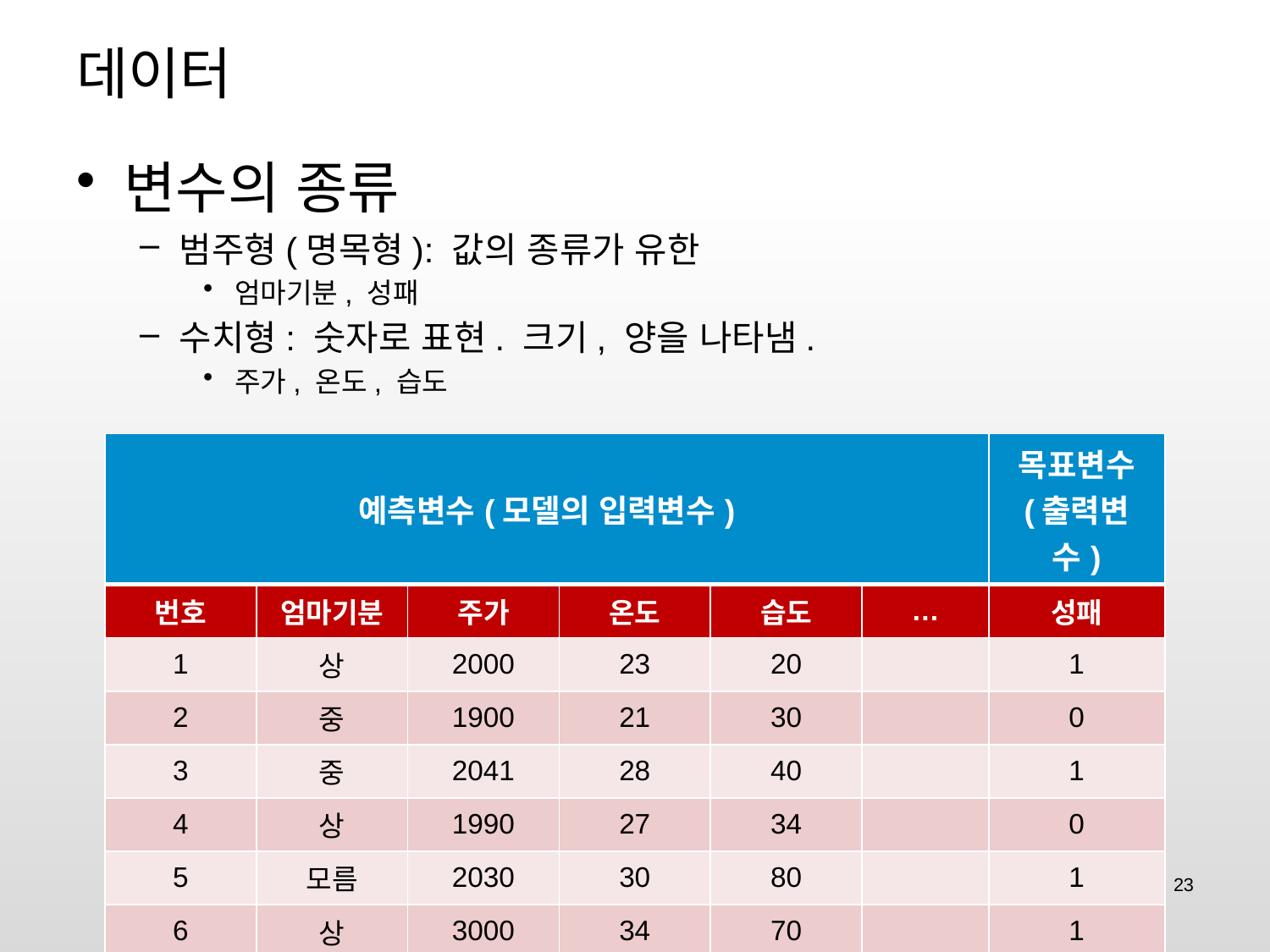

# 데이터
변수의 종류
범주형(명목형): 값의 종류가 유한
엄마기분, 성패
수치형: 숫자로 표현. 크기, 양을 나타냄.
주가, 온도, 습도
| 예측변수(모델의 입력변수) |  |  |  |  |  | 목표변수 (출력변수) |
| --- | --- | --- | --- | --- | --- | --- |
| 번호 | 엄마기분 | 주가 | 온도 | 습도 | … | 성패 |
| 1 | 상 | 2000 | 23 | 20 |  | 1 |
| 2 | 중 | 1900 | 21 | 30 |  | 0 |
| 3 | 중 | 2041 | 28 | 40 |  | 1 |
| 4 | 상 | 1990 | 27 | 34 |  | 0 |
| 5 | 모름 | 2030 | 30 | 80 |  | 1 |
| 6 | 상 | 3000 | 34 | 70 |  | 1 |
| … |  |  |  |  |  |  |
23